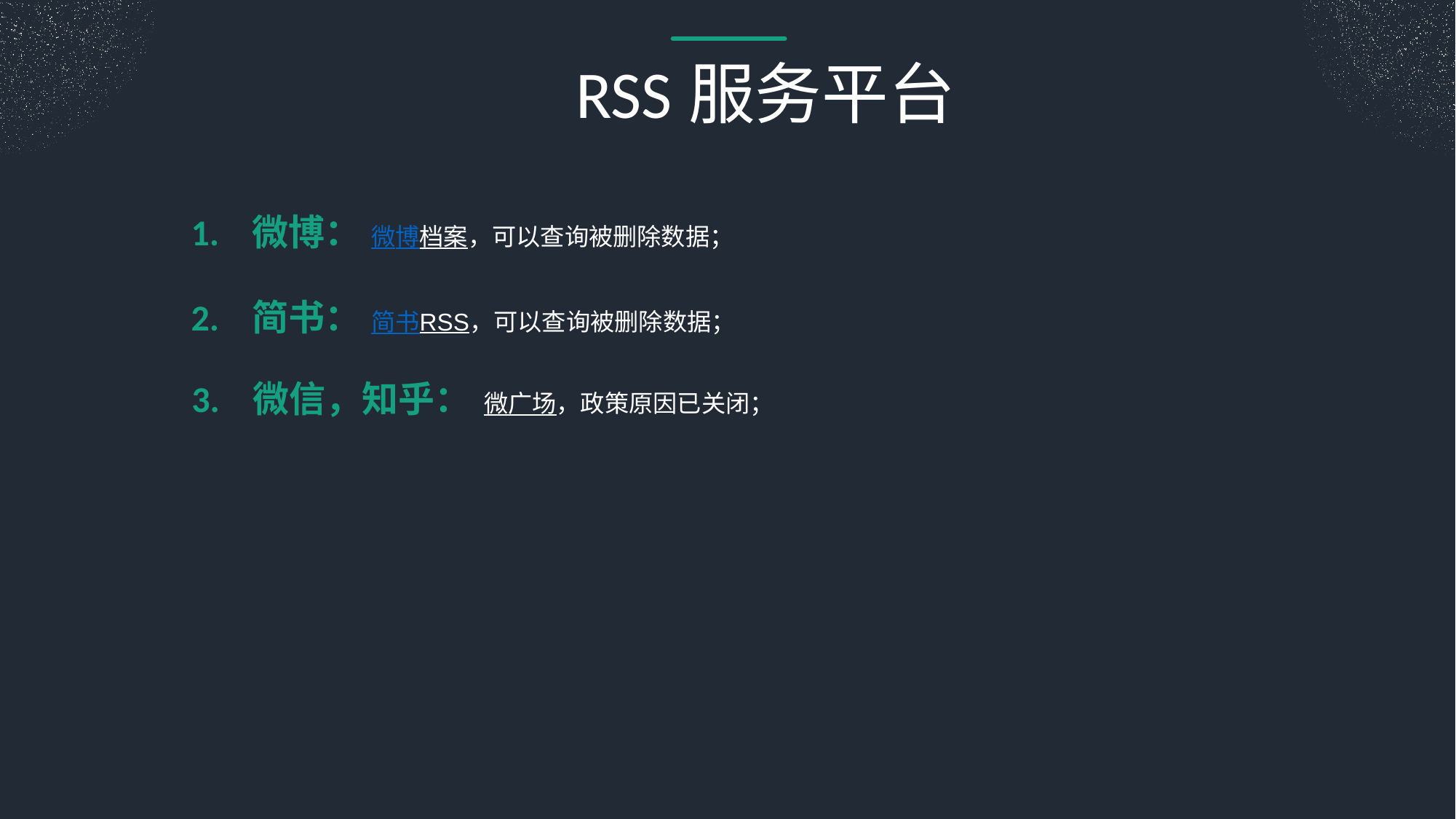

RSS服务平台

1.   微博：
微博档案，可以查询被删除数据；
2.   简书：
简书RSS，可以查询被删除数据；
3.   微信，知乎：
微广场，政策原因已关闭；